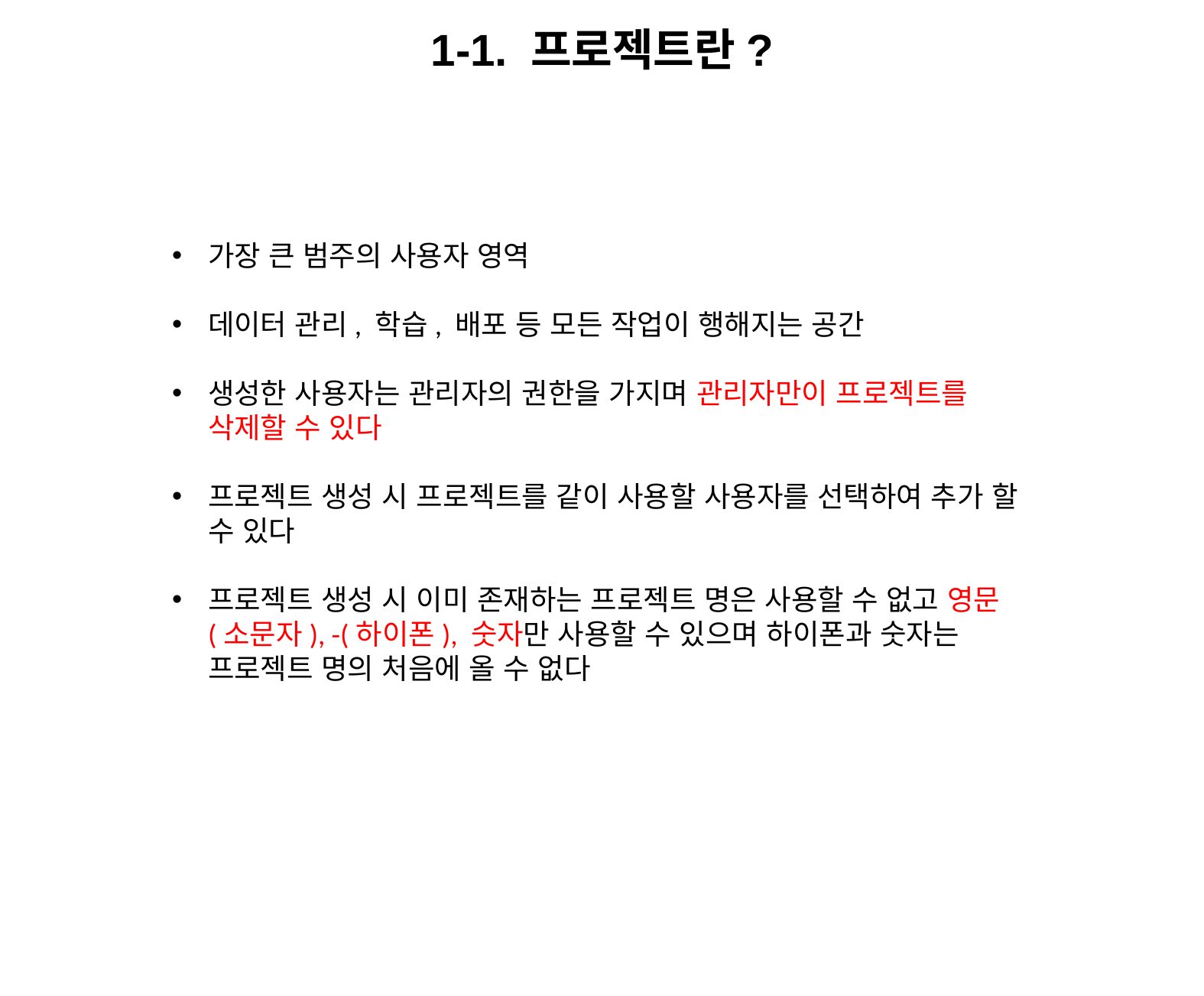

1-1. 프로젝트란?
가장 큰 범주의 사용자 영역

데이터 관리, 학습, 배포 등 모든 작업이 행해지는 공간

생성한 사용자는 관리자의 권한을 가지며 관리자만이 프로젝트를 삭제할 수 있다

프로젝트 생성 시 프로젝트를 같이 사용할 사용자를 선택하여 추가 할 수 있다

프로젝트 생성 시 이미 존재하는 프로젝트 명은 사용할 수 없고 영문(소문자), -(하이폰), 숫자만 사용할 수 있으며 하이폰과 숫자는 프로젝트 명의 처음에 올 수 없다